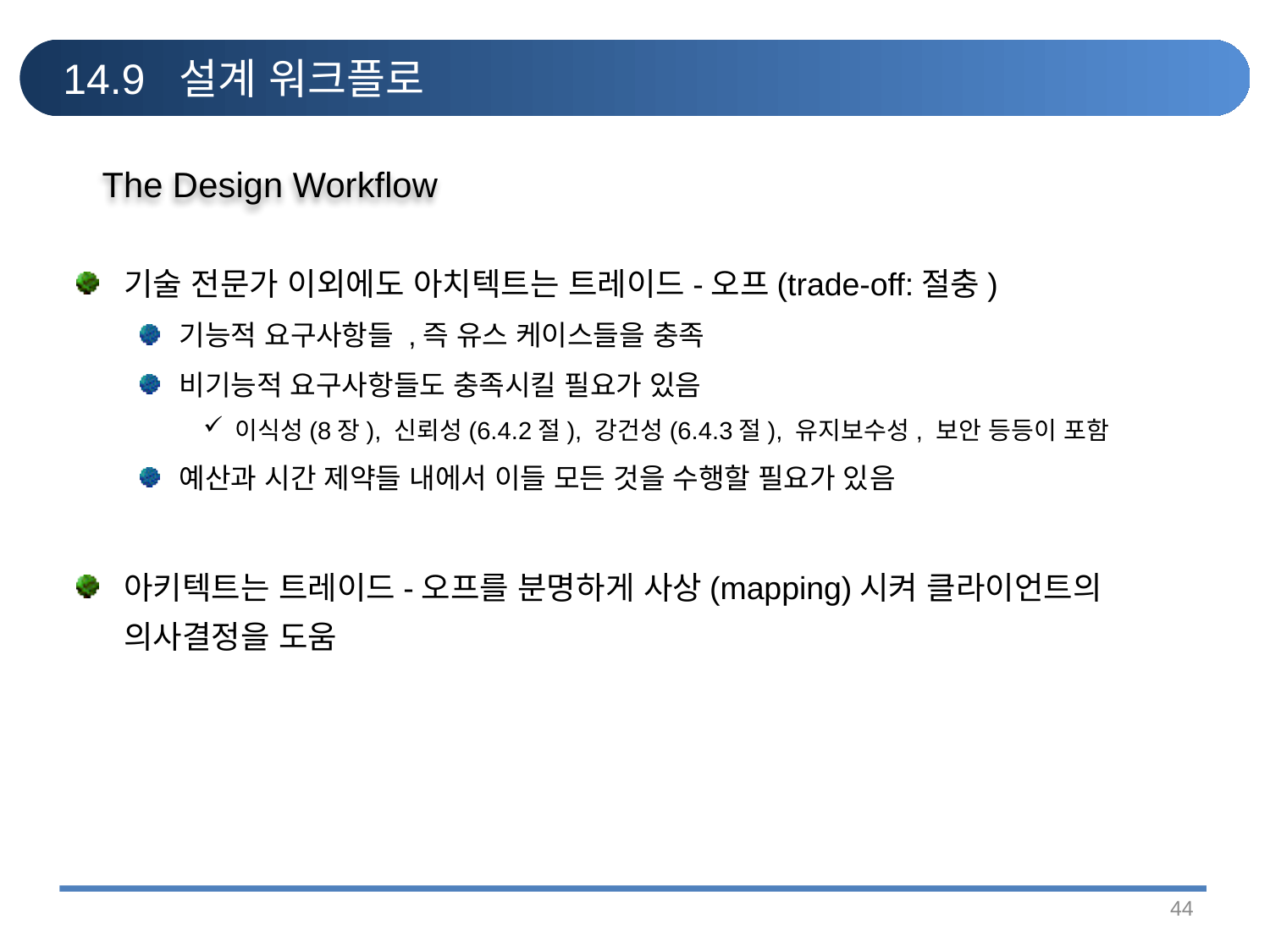

# 14.9  설계 워크플로
The Design Workflow
기술 전문가 이외에도 아치텍트는 트레이드-오프(trade-off:절충)
기능적 요구사항들 ,즉 유스 케이스들을 충족
비기능적 요구사항들도 충족시킬 필요가 있음
이식성(8장), 신뢰성(6.4.2절), 강건성(6.4.3절), 유지보수성, 보안 등등이 포함
예산과 시간 제약들 내에서 이들 모든 것을 수행할 필요가 있음

아키텍트는 트레이드-오프를 분명하게 사상(mapping)시켜 클라이언트의 의사결정을 도움
44